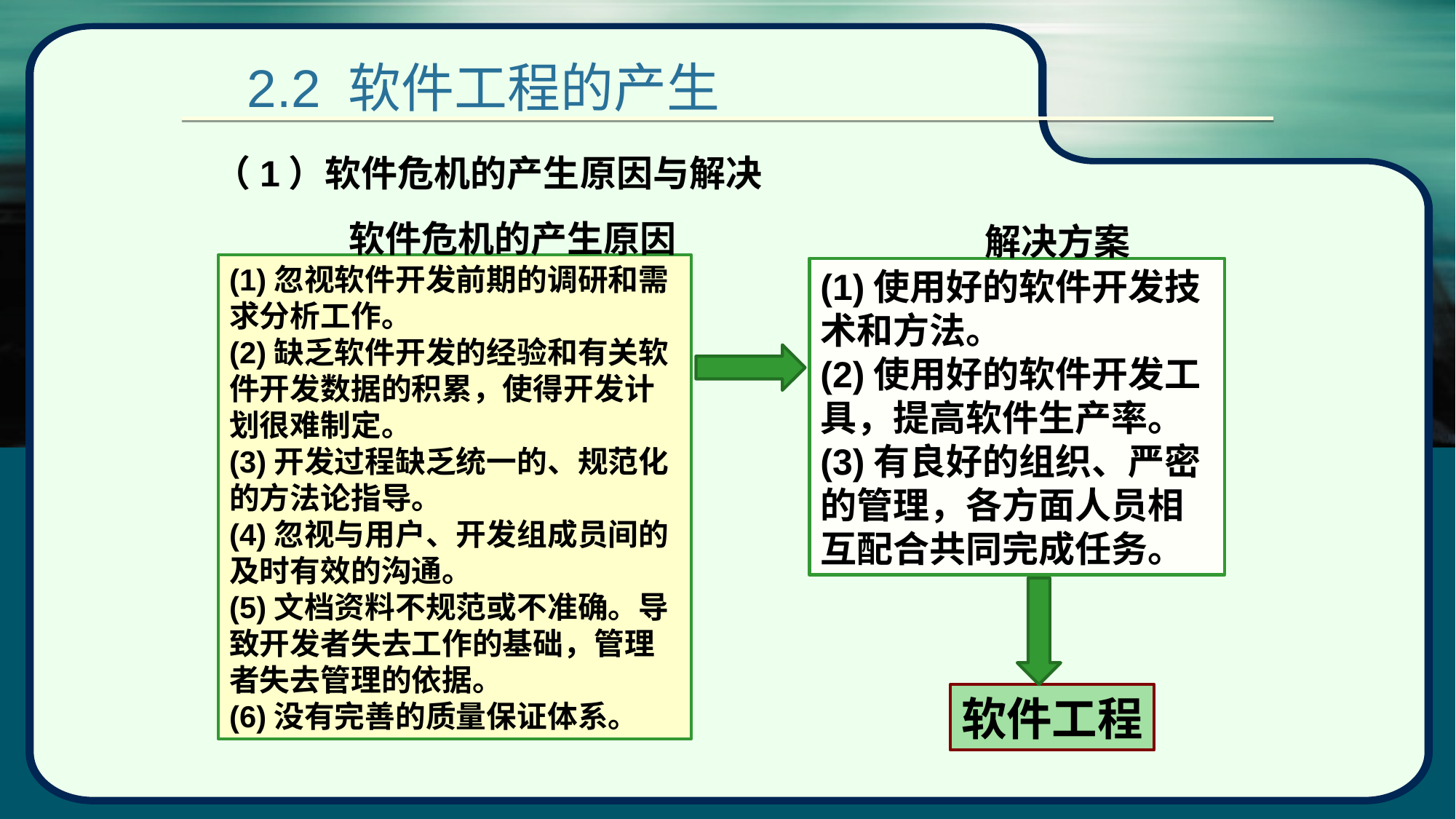

# 2.2 软件工程的产生
（1）软件危机的产生原因与解决
软件危机的产生原因
解决方案
(1)使用好的软件开发技术和方法。
(2)使用好的软件开发工具，提高软件生产率。
(3)有良好的组织、严密的管理，各方面人员相互配合共同完成任务。

(1)忽视软件开发前期的调研和需求分析工作。
(2)缺乏软件开发的经验和有关软件开发数据的积累，使得开发计划很难制定。
(3)开发过程缺乏统一的、规范化的方法论指导。
(4)忽视与用户、开发组成员间的及时有效的沟通。
(5)文档资料不规范或不准确。导致开发者失去工作的基础，管理者失去管理的依据。
(6)没有完善的质量保证体系。

软件工程